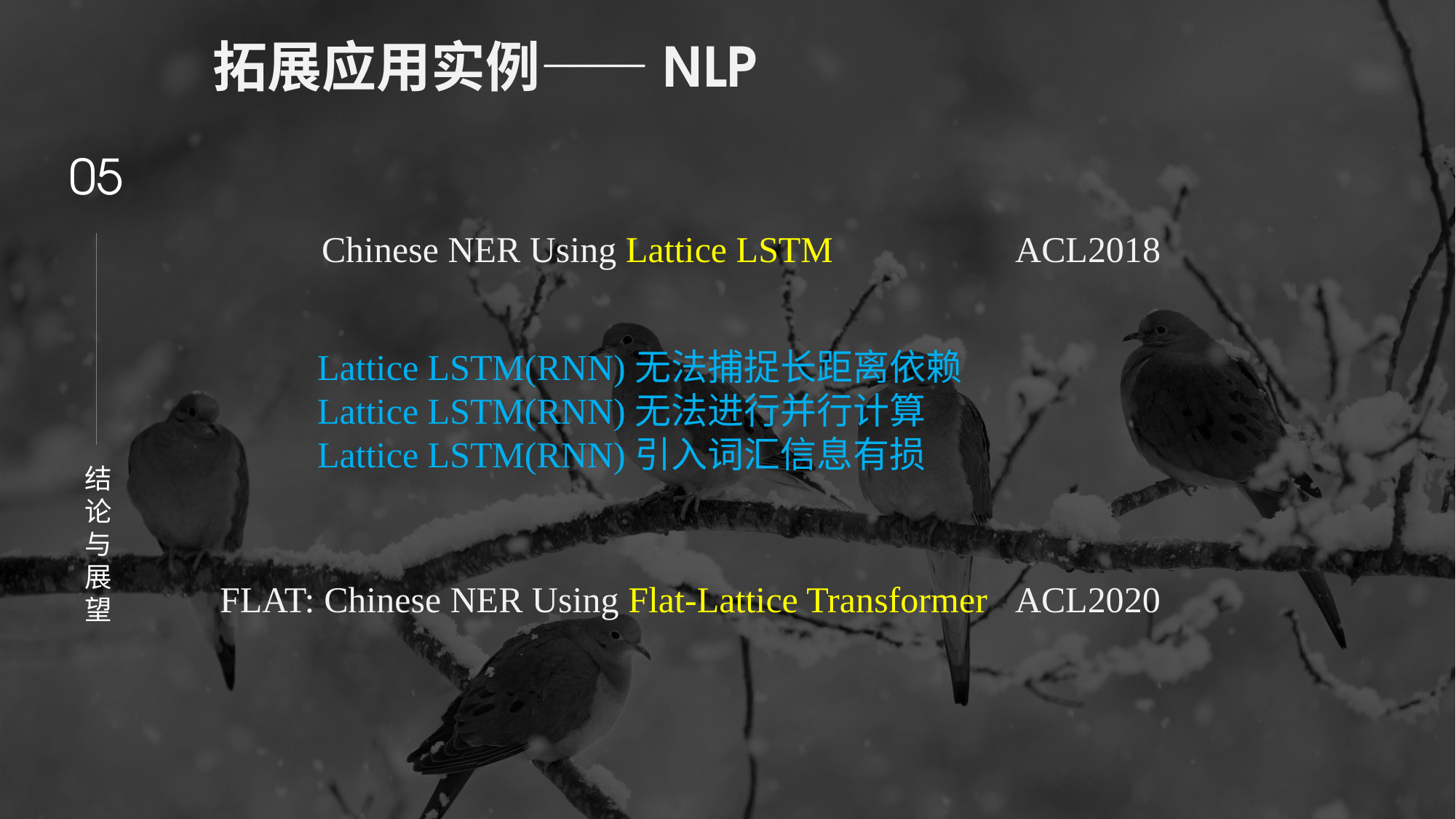

拓展应用实例——NLP
05
Chinese NER Using Lattice LSTM                    ACL2018
Lattice LSTM(RNN)无法捕捉长距离依赖
Lattice LSTM(RNN)无法进行并行计算
Lattice LSTM(RNN)引入词汇信息有损
结论与展望
FLAT: Chinese NER Using Flat-Lattice Transformer   ACL2020